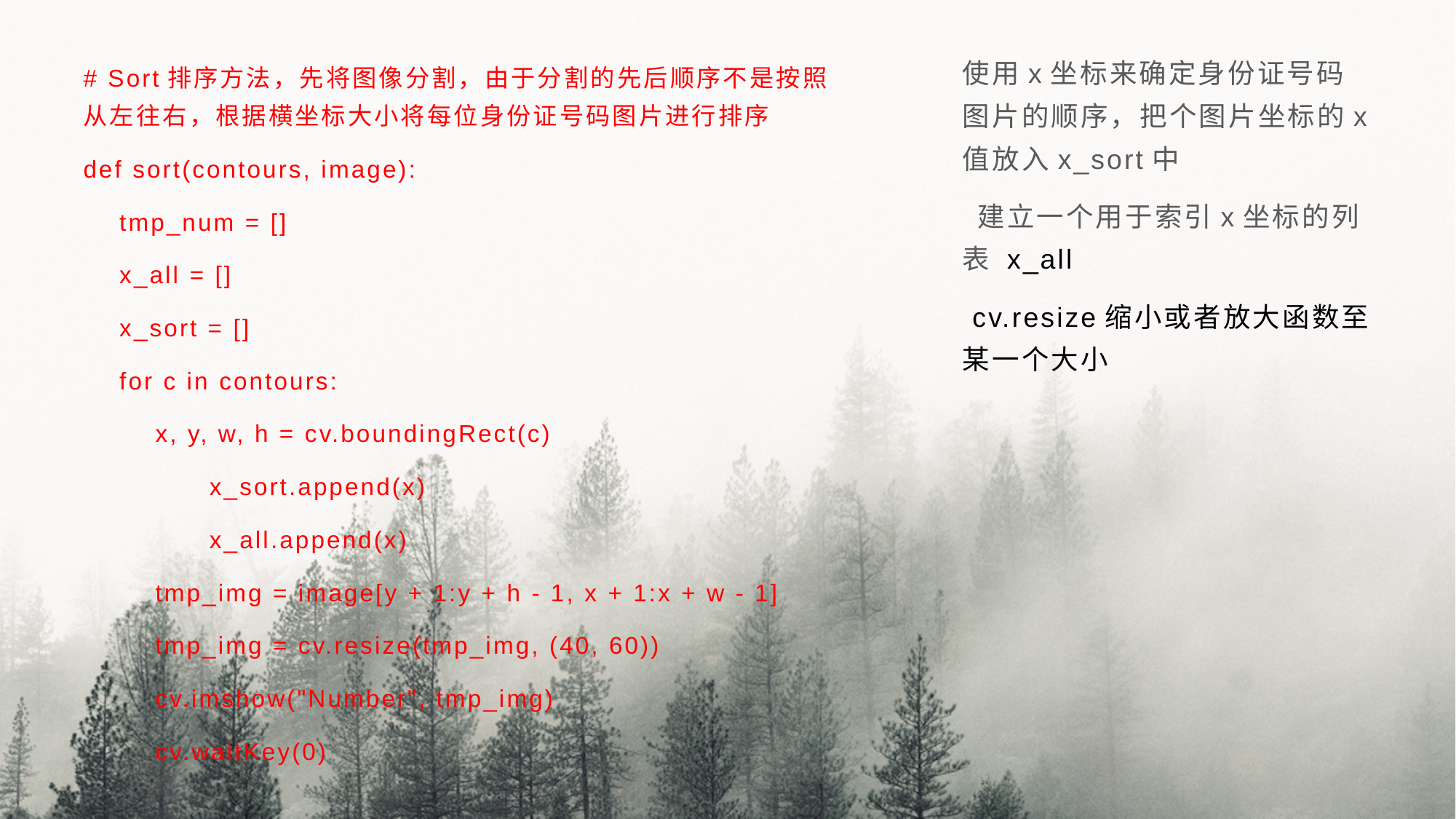

使用x坐标来确定身份证号码图片的顺序，把个图片坐标的x值放入x_sort中
 建立一个用于索引x坐标的列表 x_all
 cv.resize缩小或者放大函数至某一个大小
# Sort排序方法，先将图像分割，由于分割的先后顺序不是按照从左往右，根据横坐标大小将每位身份证号码图片进行排序
def sort(contours, image):
    tmp_num = []
    x_all = []
    x_sort = []
    for c in contours:
        x, y, w, h = cv.boundingRect(c)
              x_sort.append(x)
              x_all.append(x)
        tmp_img = image[y + 1:y + h - 1, x + 1:x + w - 1]
        tmp_img = cv.resize(tmp_img, (40, 60))
        cv.imshow("Number", tmp_img)
        cv.waitKey(0)